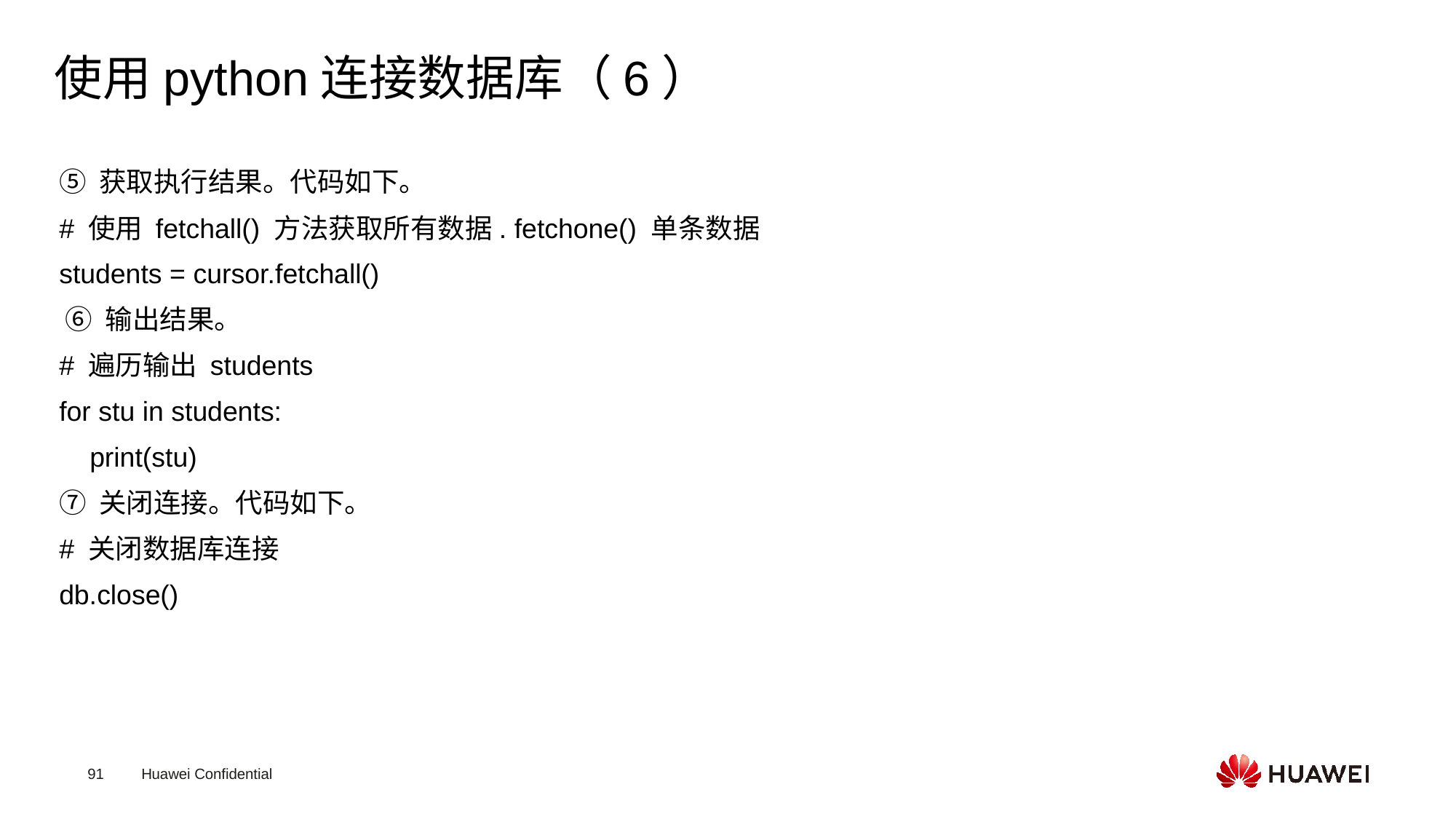

# 使用python连接数据库（6）
⑤ 获取执行结果。代码如下。
# 使用 fetchall() 方法获取所有数据. fetchone() 单条数据
students = cursor.fetchall()
 ⑥ 输出结果。
# 遍历输出 students
for stu in students:
    print(stu)
⑦ 关闭连接。代码如下。
# 关闭数据库连接
db.close()
Text
Text
Text
Text
Text
Text
Text
Text
Text
Text
Text
Text
Text
Text
Text
Text
Text
Text
Text
Text
Text
Text
Text
Text
Text
Text
Text
Text
Text
Text
Text
Text
Text
Text
Text
Text
Text
Text
Text
Text
Text
Text
Text
Text
Text
Text